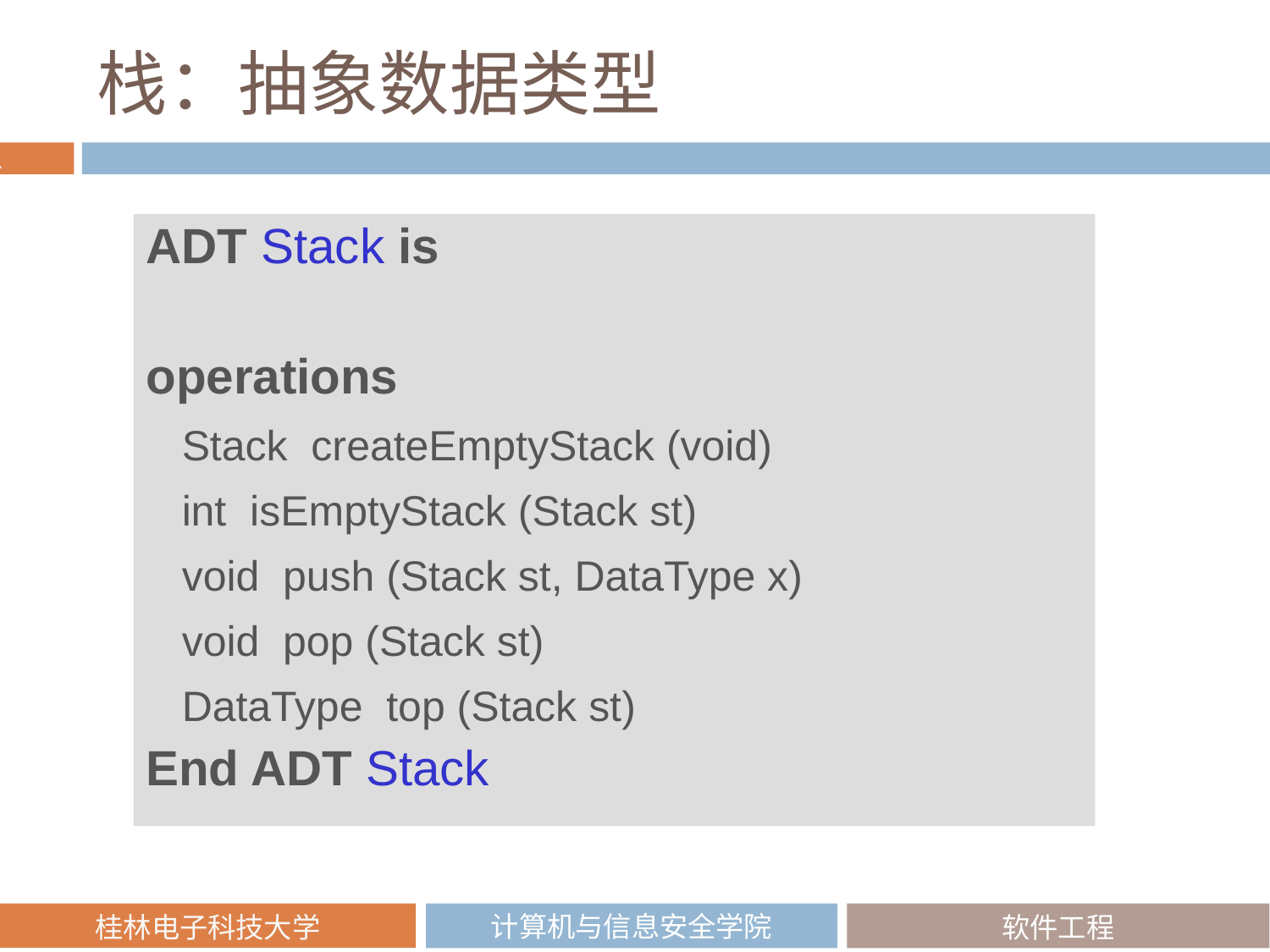

# 栈：抽象数据类型
ADT Stack is

operations
   Stack  createEmptyStack (void)
   int  isEmptyStack (Stack st)
   void  push (Stack st, DataType x)
   void  pop (Stack st)
   DataType  top (Stack st)
End ADT Stack